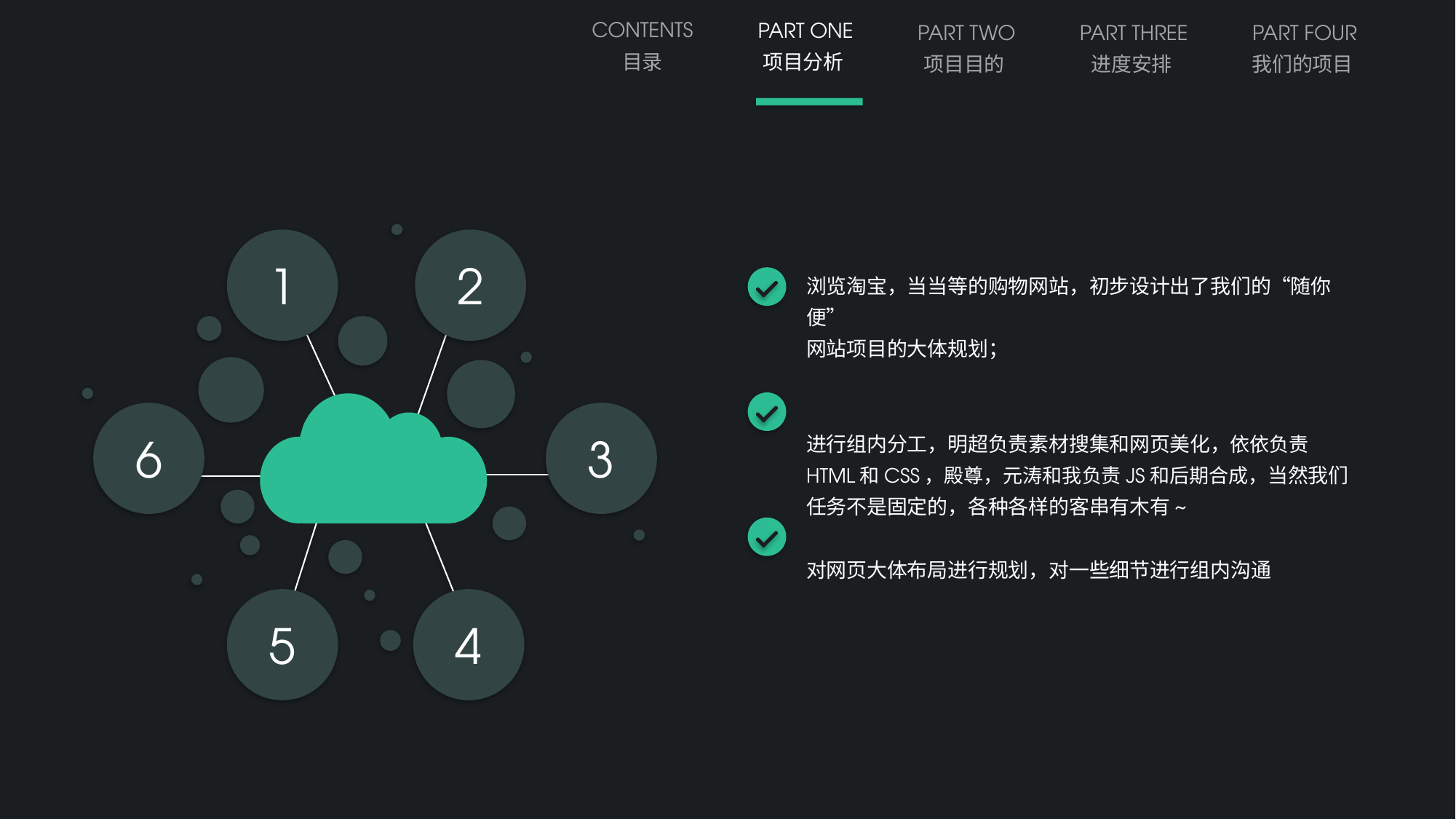

CONTENTS
目录
PART ONE
项目分析
PART TWO
项目目的
PART THREE
进度安排
PART FOUR
我们的项目
#

1
2

6
3

5
4

浏览淘宝，当当等的购物网站，初步设计出了我们的“随你便”
网站项目的大体规划；

进行组内分工，明超负责素材搜集和网页美化，依依负责HTML和CSS，殿尊，元涛和我负责JS和后期合成，当然我们任务不是固定的，各种各样的客串有木有~

对网页大体布局进行规划，对一些细节进行组内沟通